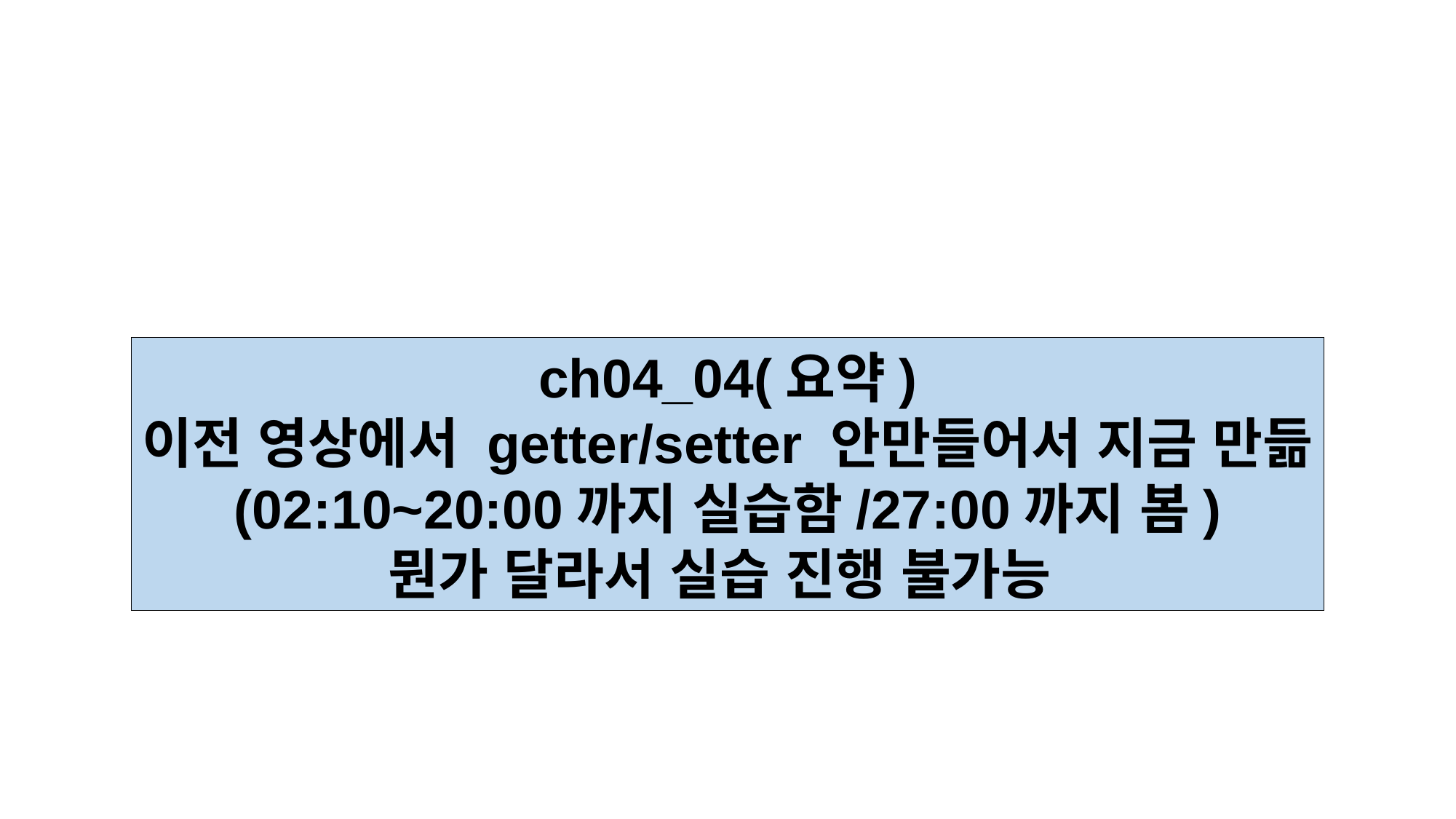

ch04_04(요약)
이전 영상에서 getter/setter 안만들어서 지금 만듦
(02:10~20:00까지 실습함/27:00까지 봄)
뭔가 달라서 실습 진행 불가능